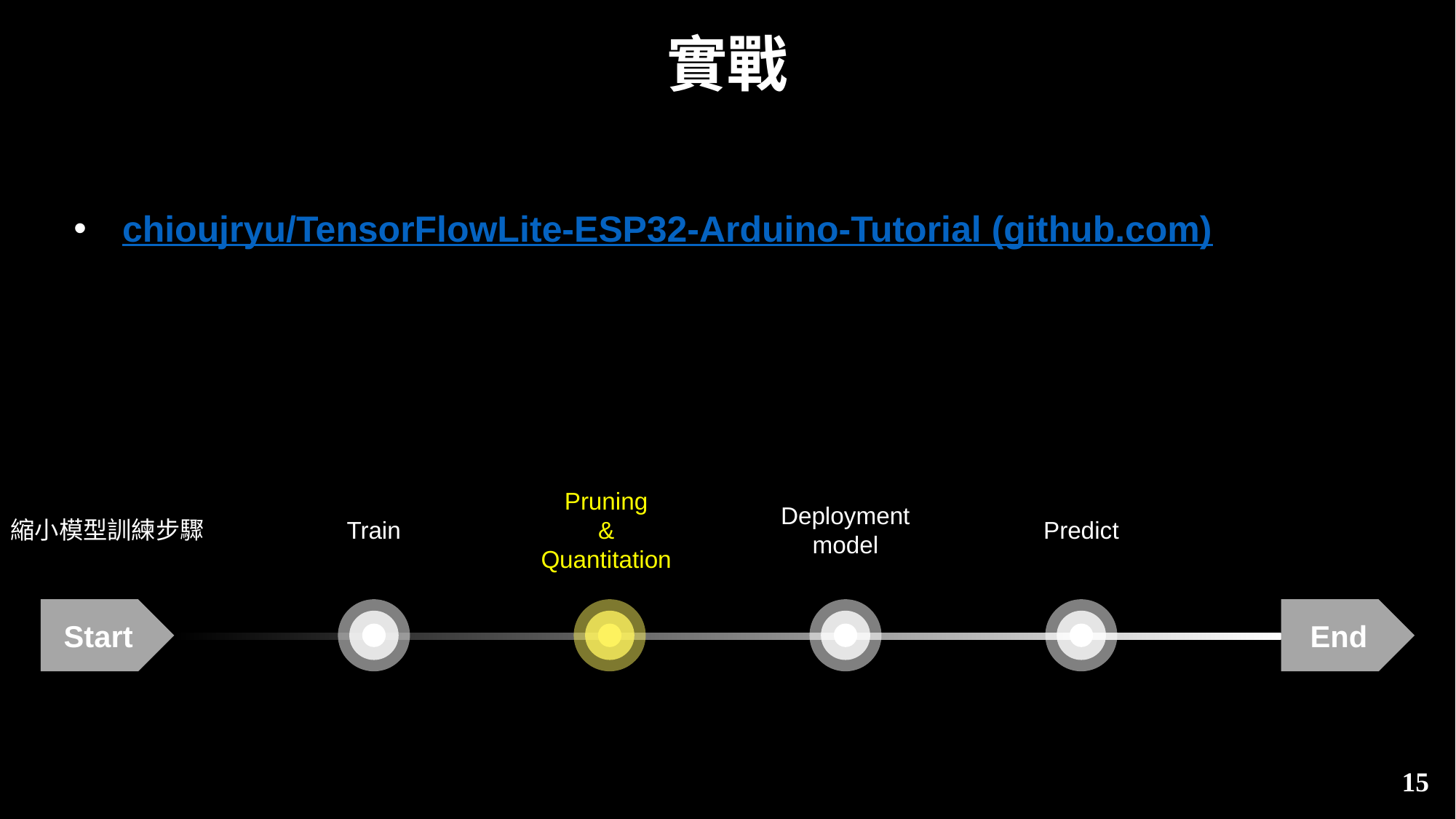

# 實戰

chioujryu/TensorFlowLite-ESP32-Arduino-Tutorial (github.com)
Pruning
&
Quantitation
Deployment model
縮小模型訓練步驟
Train
Predict

Start
End

15